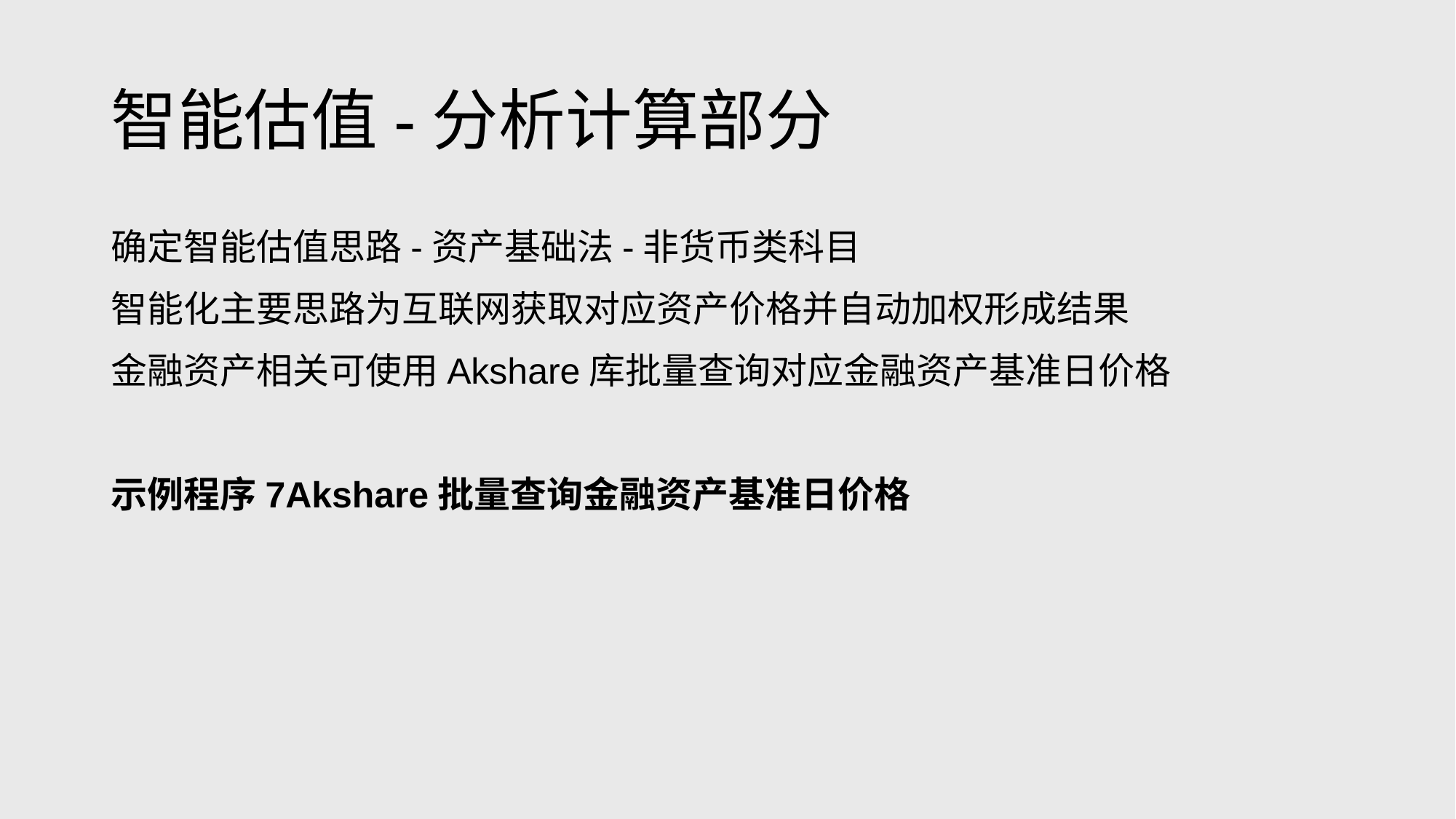

# 智能估值-分析计算部分
确定智能估值思路-资产基础法-非货币类科目
智能化主要思路为互联网获取对应资产价格并自动加权形成结果
金融资产相关可使用Akshare库批量查询对应金融资产基准日价格

示例程序7Akshare批量查询金融资产基准日价格